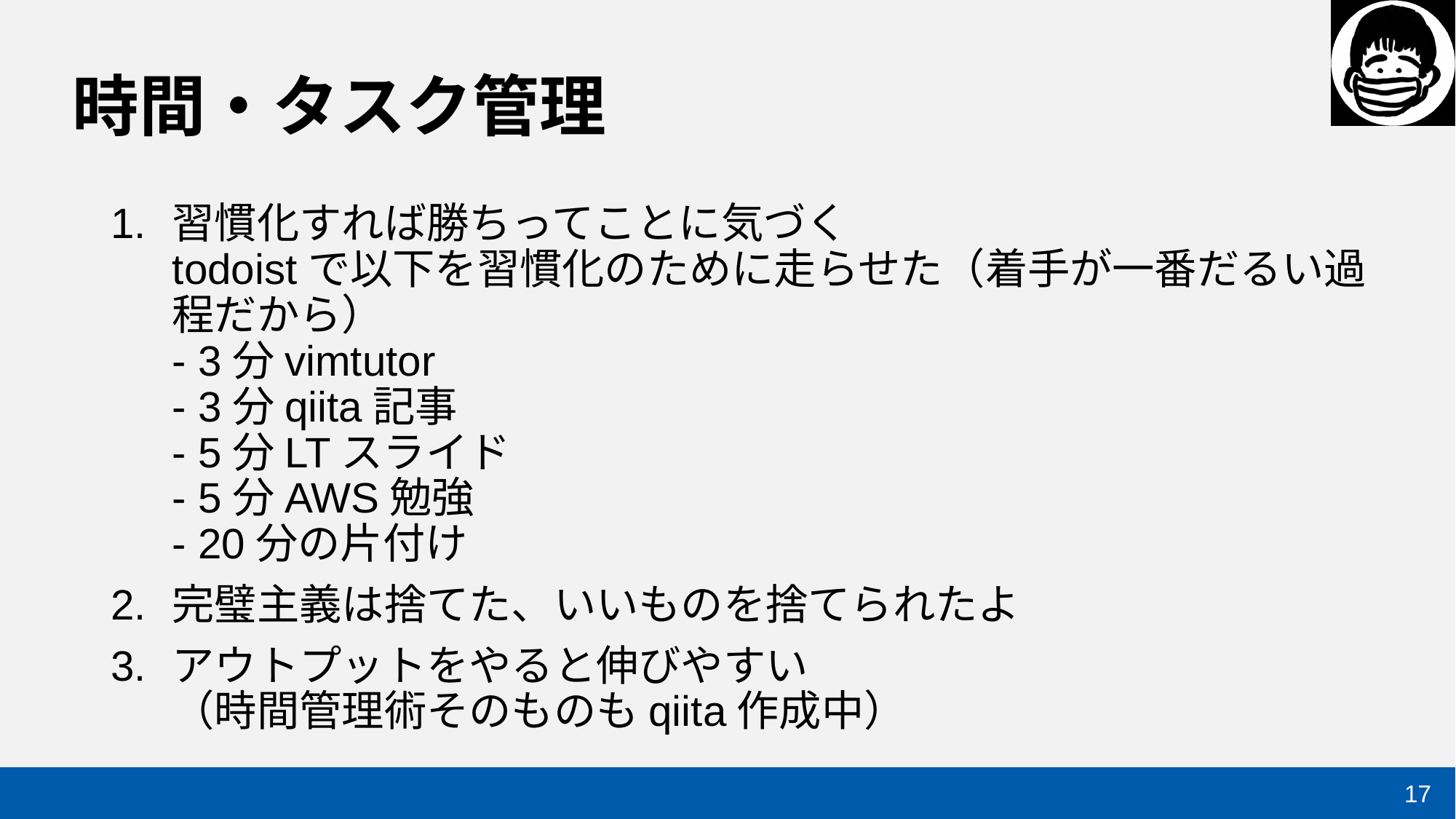

# 時間・タスク管理
習慣化すれば勝ちってことに気づく
todoistで以下を習慣化のために走らせた（着手が一番だるい過程だから）
- 3分vimtutor
- 3分qiita記事
- 5分LTスライド
- 5分AWS勉強
- 20分の片付け
完璧主義は捨てた、いいものを捨てられたよ
アウトプットをやると伸びやすい
（時間管理術そのものもqiita作成中）

17